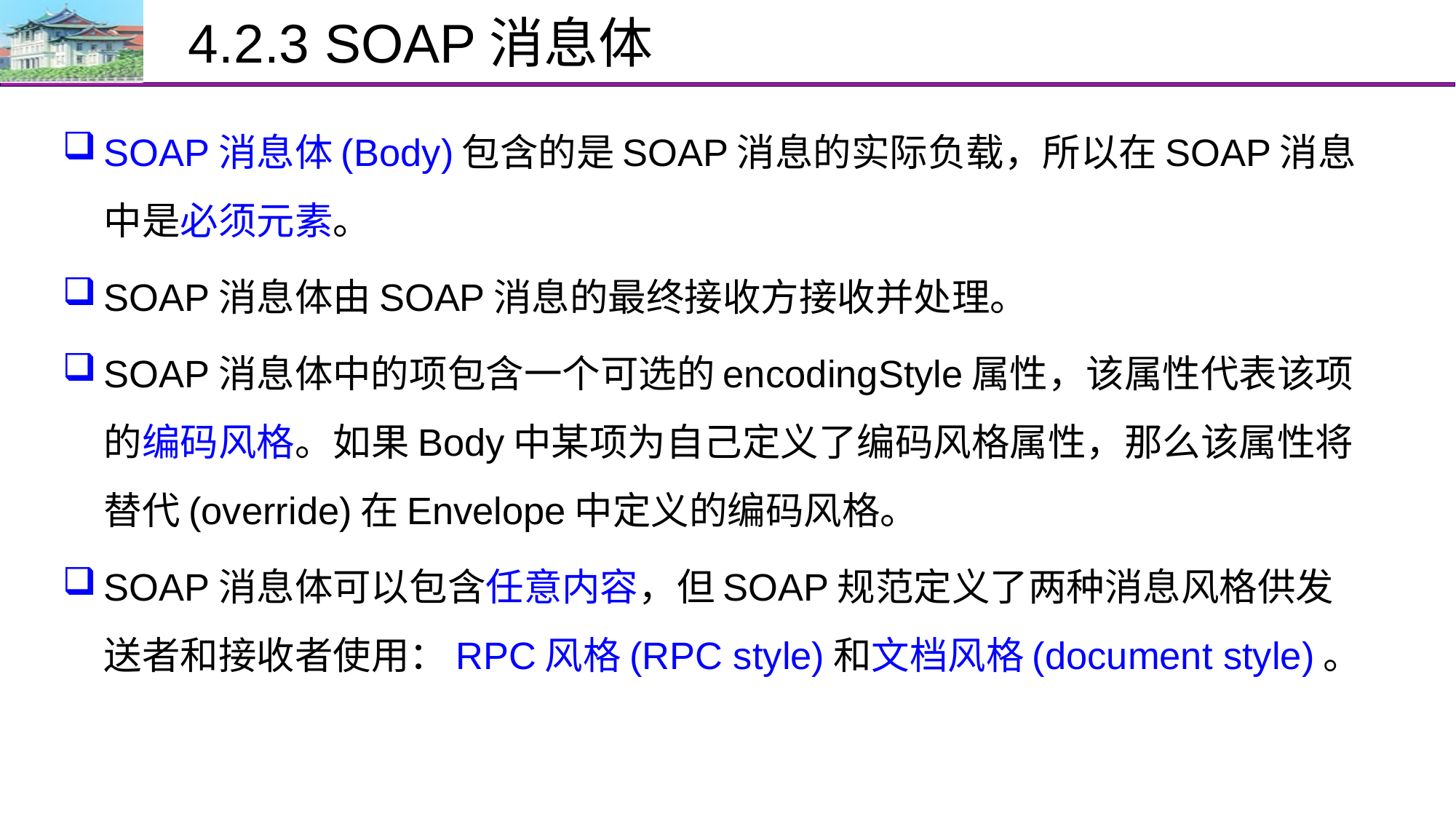

# 4.2.3 SOAP消息体
SOAP消息体(Body)包含的是SOAP消息的实际负载，所以在SOAP消息中是必须元素。
SOAP消息体由SOAP消息的最终接收方接收并处理。
SOAP消息体中的项包含一个可选的encodingStyle属性，该属性代表该项的编码风格。如果Body中某项为自己定义了编码风格属性，那么该属性将替代(override)在Envelope中定义的编码风格。
SOAP消息体可以包含任意内容，但SOAP规范定义了两种消息风格供发送者和接收者使用：RPC风格(RPC style)和文档风格(document style)。